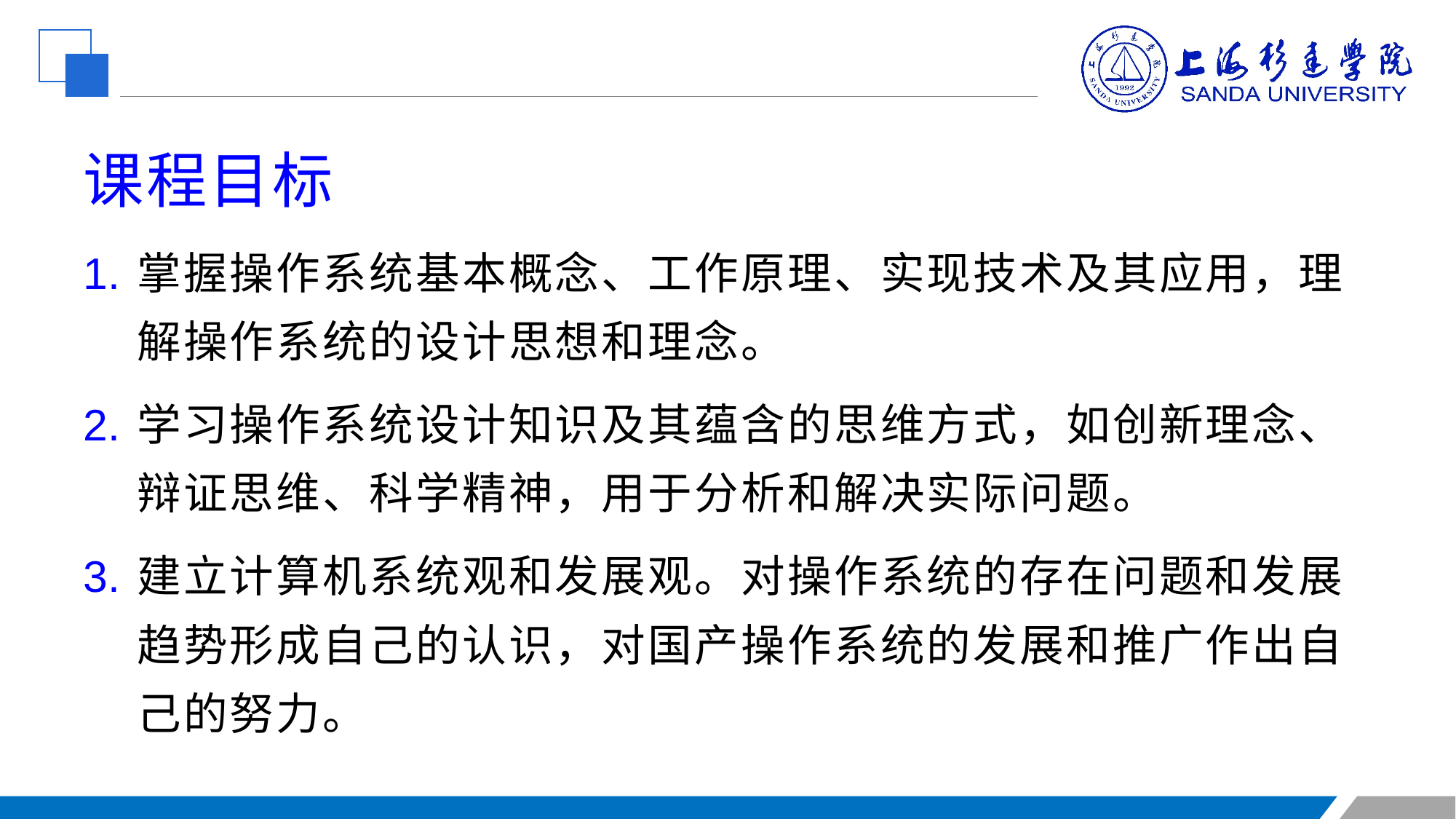

课程目标
掌握操作系统基本概念、工作原理、实现技术及其应用，理解操作系统的设计思想和理念。
学习操作系统设计知识及其蕴含的思维方式，如创新理念、辩证思维、科学精神，用于分析和解决实际问题。
建立计算机系统观和发展观。对操作系统的存在问题和发展趋势形成自己的认识，对国产操作系统的发展和推广作出自己的努力。